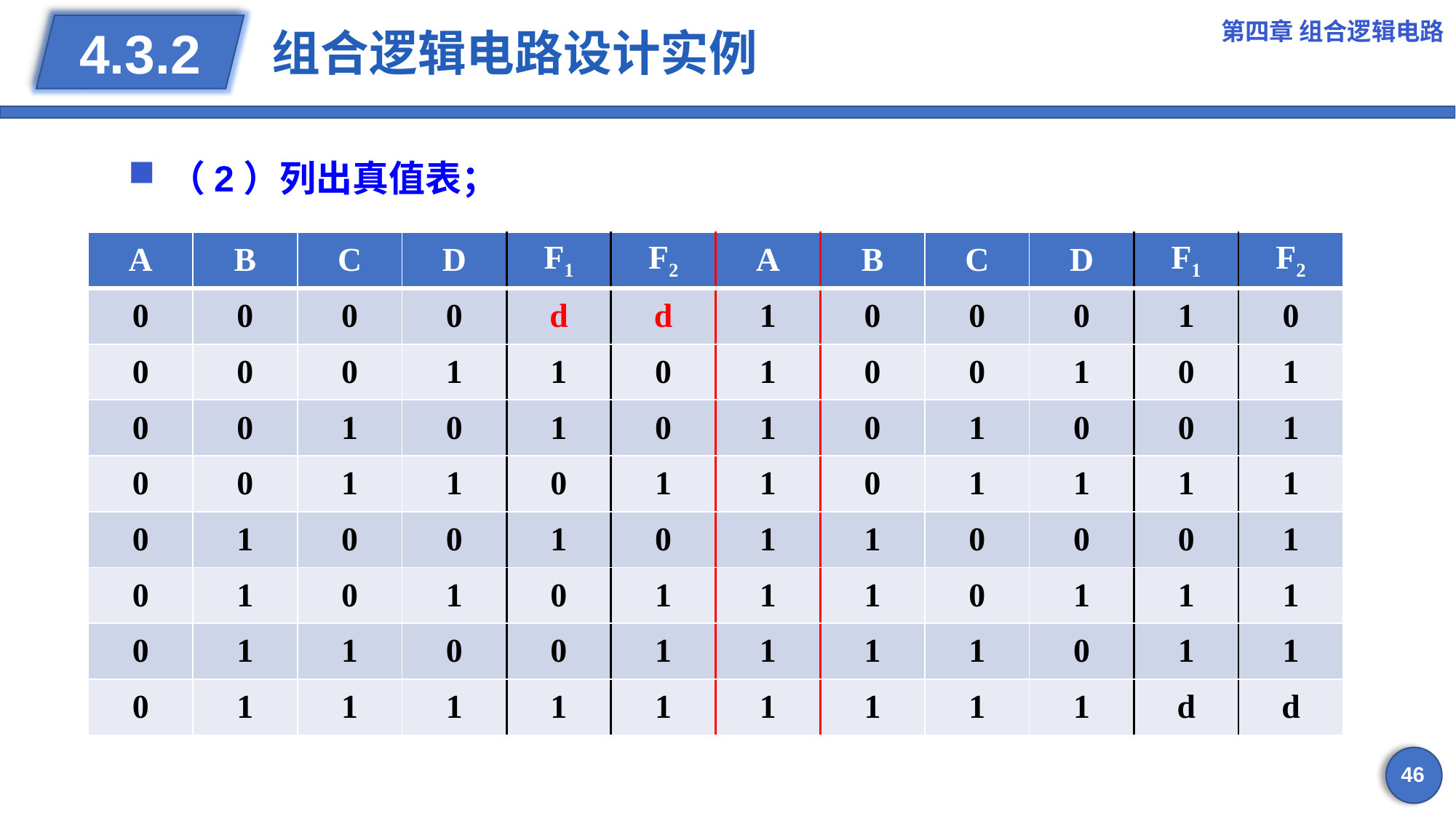

第四章 组合逻辑电路
# 组合逻辑电路设计实例
4.3.2
（2）列出真值表；
| A | B | C | D | F1 | F2 | A | B | C | D | F1 | F2 |
| --- | --- | --- | --- | --- | --- | --- | --- | --- | --- | --- | --- |
| 0 | 0 | 0 | 0 | d | d | 1 | 0 | 0 | 0 | 1 | 0 |
| 0 | 0 | 0 | 1 | 1 | 0 | 1 | 0 | 0 | 1 | 0 | 1 |
| 0 | 0 | 1 | 0 | 1 | 0 | 1 | 0 | 1 | 0 | 0 | 1 |
| 0 | 0 | 1 | 1 | 0 | 1 | 1 | 0 | 1 | 1 | 1 | 1 |
| 0 | 1 | 0 | 0 | 1 | 0 | 1 | 1 | 0 | 0 | 0 | 1 |
| 0 | 1 | 0 | 1 | 0 | 1 | 1 | 1 | 0 | 1 | 1 | 1 |
| 0 | 1 | 1 | 0 | 0 | 1 | 1 | 1 | 1 | 0 | 1 | 1 |
| 0 | 1 | 1 | 1 | 1 | 1 | 1 | 1 | 1 | 1 | d | d |
46